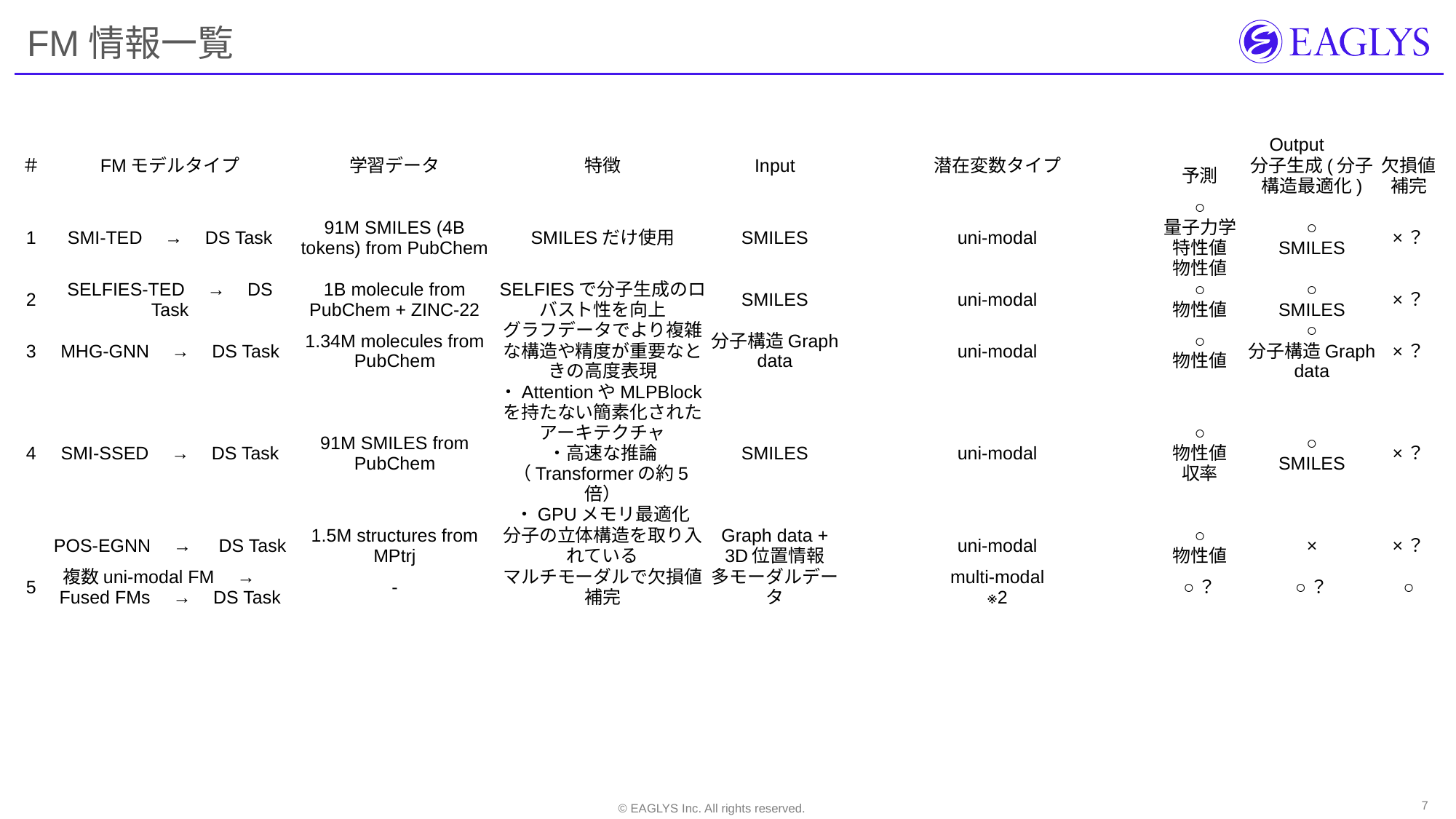

# FM情報一覧
| ＃ | FMモデルタイプ | 学習データ | 特徴 | Input | 潜在変数タイプ | Output |  |  |
| --- | --- | --- | --- | --- | --- | --- | --- | --- |
|  |  |  |  |  |  | 予測 | 分子生成(分子構造最適化) | 欠損値補完 |
| 1 | SMI-TED　→　DS Task | 91M SMILES (4B tokens) from PubChem | SMILESだけ使用 | SMILES | uni-modal | ○ 量子力学特性値 物性値 | ○ SMILES | ×？ |
| 2 | SELFIES-TED　→　DS Task | 1B molecule from PubChem + ZINC-22 | SELFIESで分子生成のロバスト性を向上 | SMILES | uni-modal | ○ 物性値 | ○ SMILES | ×？ |
| 3 | MHG-GNN　→　DS Task | 1.34M molecules from PubChem | グラフデータでより複雑な構造や精度が重要なときの高度表現 | 分子構造Graph data | uni-modal | ○ 物性値 | ○ 分子構造Graph data | ×？ |
| 4 | SMI-SSED　→　DS Task | 91M SMILES from PubChem | ・AttentionやMLPBlockを持たない簡素化されたアーキテクチャ ・高速な推論（Transformerの約5倍） ・GPUメモリ最適化 | SMILES | uni-modal | ○ 物性値 収率 | ○ SMILES | ×？ |
|  | POS-EGNN　→　 DS Task | 1.5M structures from MPtrj | 分子の立体構造を取り入れている | Graph data + 3D位置情報 | uni-modal | ○ 物性値 | × | ×？ |
| 5 | 複数uni-modal FM　→　Fused FMs　→　DS Task | - | マルチモーダルで欠損値補完 | 多モーダルデータ | multi-modal ※2 | ○？ | ○？ | ○ |
7